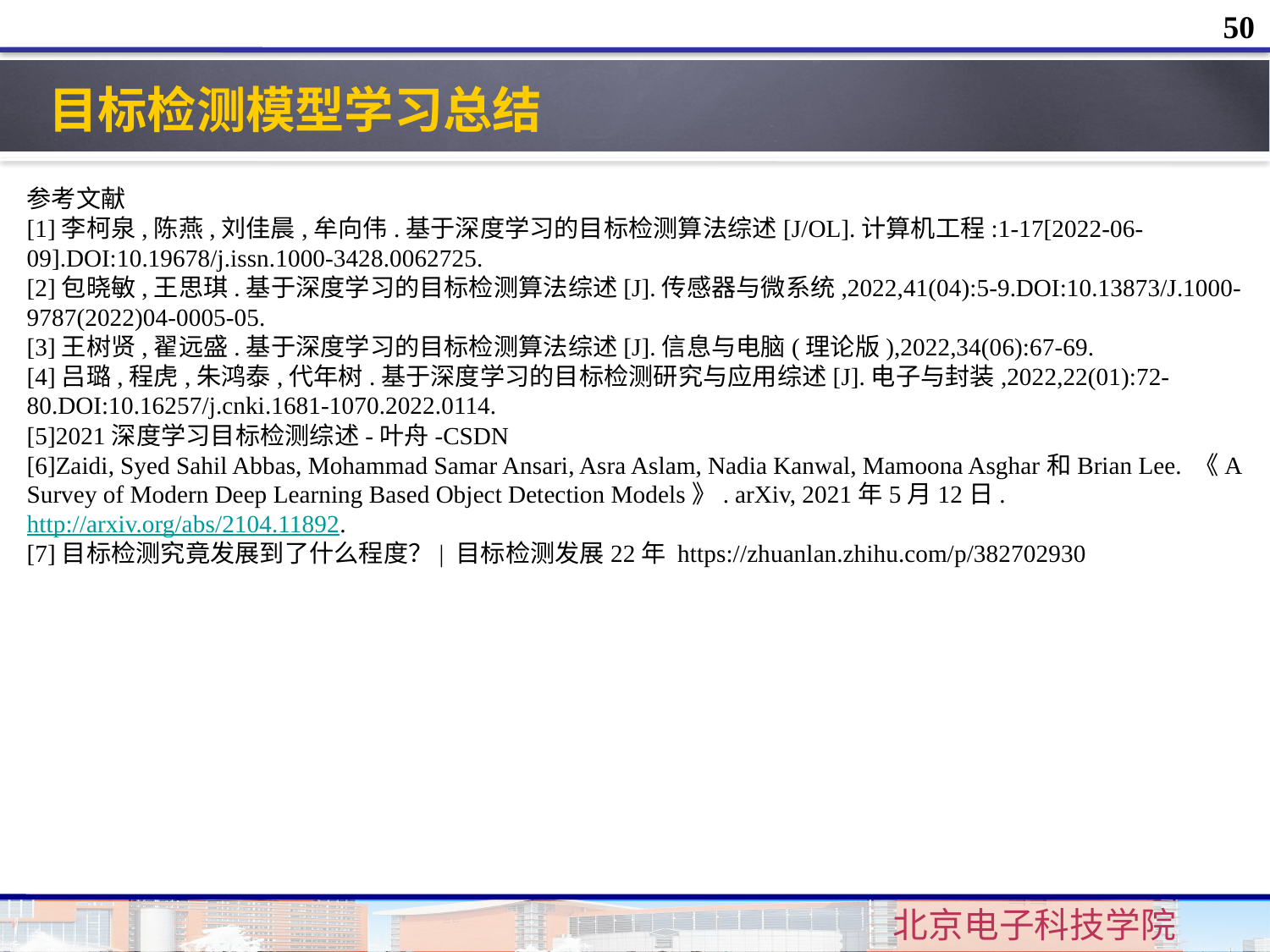

50
目标检测模型学习总结
参考文献
[1]李柯泉,陈燕,刘佳晨,牟向伟.基于深度学习的目标检测算法综述[J/OL].计算机工程:1-17[2022-06-09].DOI:10.19678/j.issn.1000-3428.0062725.
[2]包晓敏,王思琪.基于深度学习的目标检测算法综述[J].传感器与微系统,2022,41(04):5-9.DOI:10.13873/J.1000-9787(2022)04-0005-05.
[3]王树贤,翟远盛.基于深度学习的目标检测算法综述[J].信息与电脑(理论版),2022,34(06):67-69.
[4]吕璐,程虎,朱鸿泰,代年树.基于深度学习的目标检测研究与应用综述[J].电子与封装,2022,22(01):72-80.DOI:10.16257/j.cnki.1681-1070.2022.0114.
[5]2021深度学习目标检测综述-叶舟-CSDN
[6]Zaidi, Syed Sahil Abbas, Mohammad Samar Ansari, Asra Aslam, Nadia Kanwal, Mamoona Asghar和Brian Lee. 《A Survey of Modern Deep Learning Based Object Detection Models》. arXiv, 2021年5月12日. http://arxiv.org/abs/2104.11892.
[7]目标检测究竟发展到了什么程度？| 目标检测发展22年 https://zhuanlan.zhihu.com/p/382702930